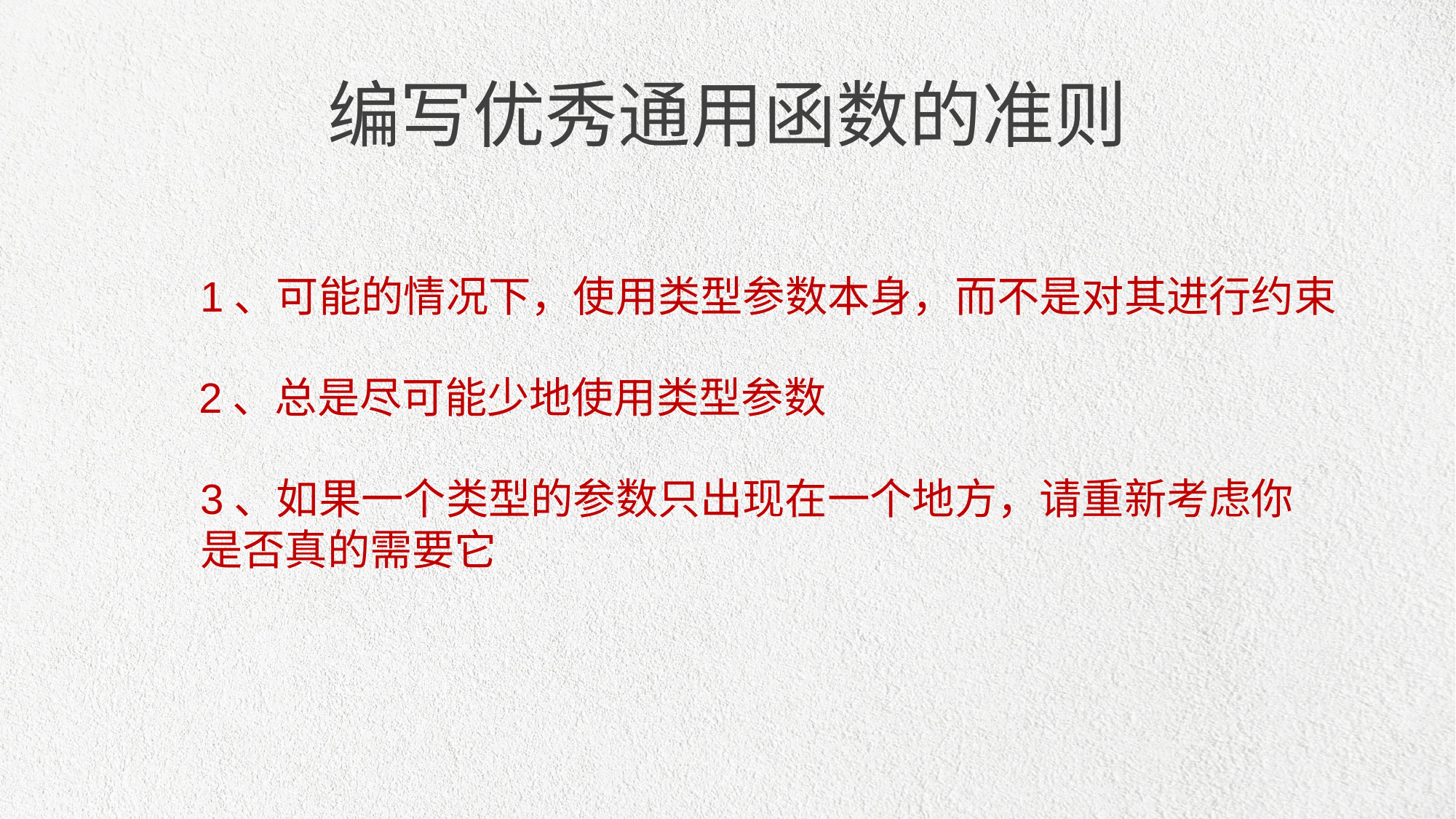

编写优秀通用函数的准则
1、可能的情况下，使用类型参数本身，而不是对其进行约束
2、总是尽可能少地使用类型参数
3、如果一个类型的参数只出现在一个地方，请重新考虑你是否真的需要它